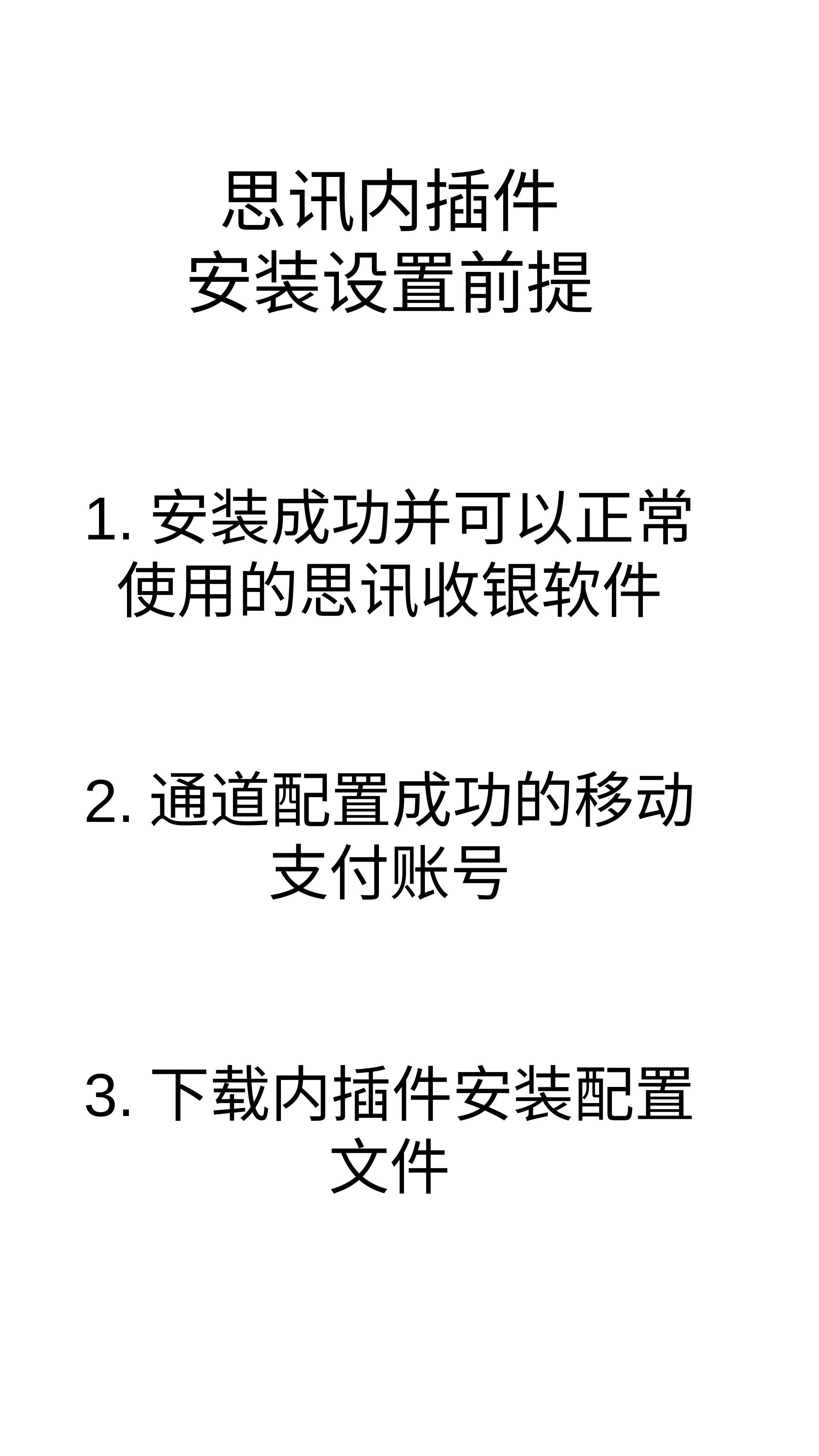

思讯内插件
安装设置前提
1.安装成功并可以正常
使用的思讯收银软件
2.通道配置成功的移动
支付账号

3.下载内插件安装配置
文件